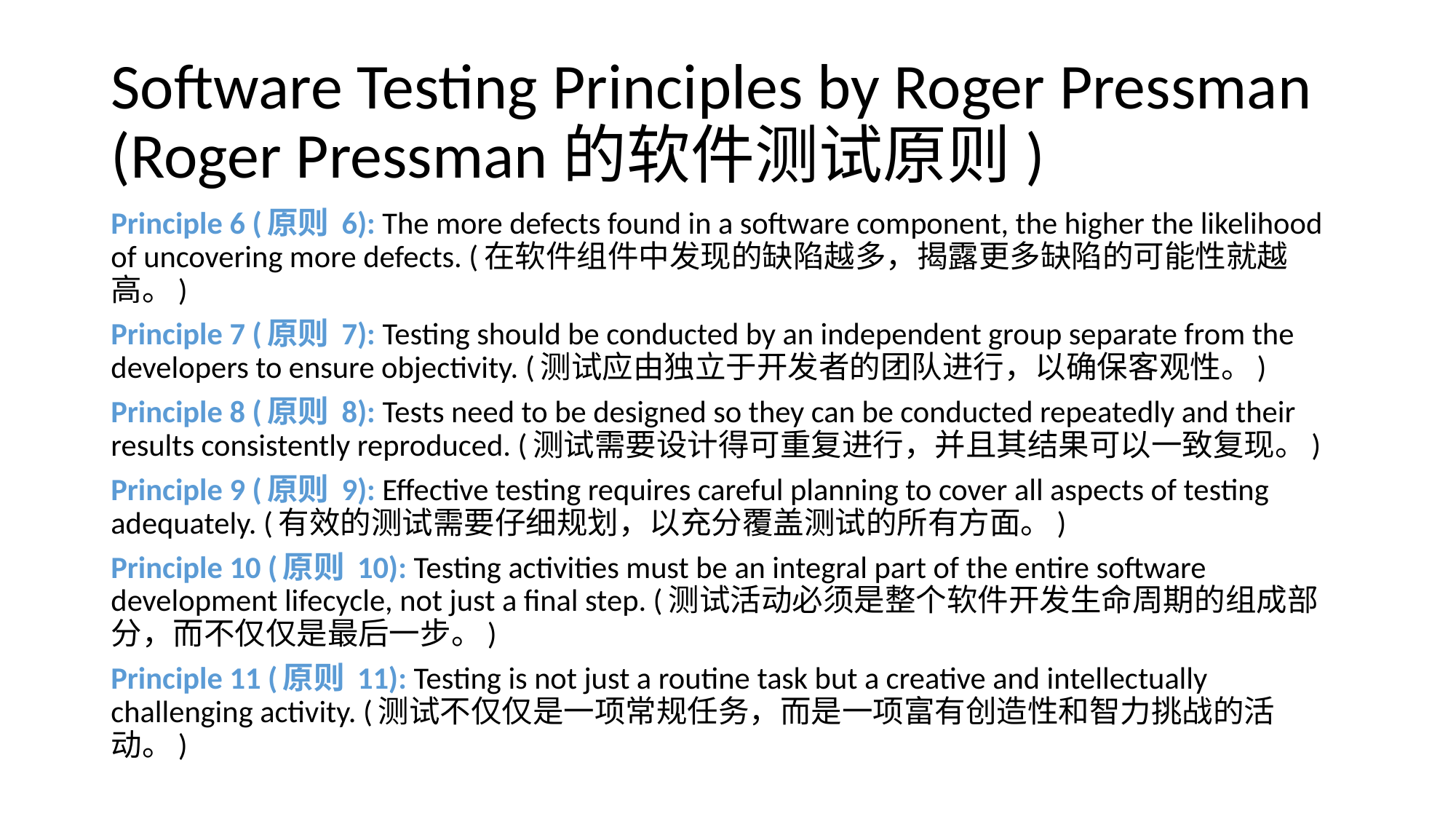

# Software Testing Principles by Roger Pressman (Roger Pressman的软件测试原则)
Principle 6 (原则 6): The more defects found in a software component, the higher the likelihood of uncovering more defects. (在软件组件中发现的缺陷越多，揭露更多缺陷的可能性就越高。)
Principle 7 (原则 7): Testing should be conducted by an independent group separate from the developers to ensure objectivity. (测试应由独立于开发者的团队进行，以确保客观性。)
Principle 8 (原则 8): Tests need to be designed so they can be conducted repeatedly and their results consistently reproduced. (测试需要设计得可重复进行，并且其结果可以一致复现。)
Principle 9 (原则 9): Effective testing requires careful planning to cover all aspects of testing adequately. (有效的测试需要仔细规划，以充分覆盖测试的所有方面。)
Principle 10 (原则 10): Testing activities must be an integral part of the entire software development lifecycle, not just a final step. (测试活动必须是整个软件开发生命周期的组成部分，而不仅仅是最后一步。)
Principle 11 (原则 11): Testing is not just a routine task but a creative and intellectually challenging activity. (测试不仅仅是一项常规任务，而是一项富有创造性和智力挑战的活动。)